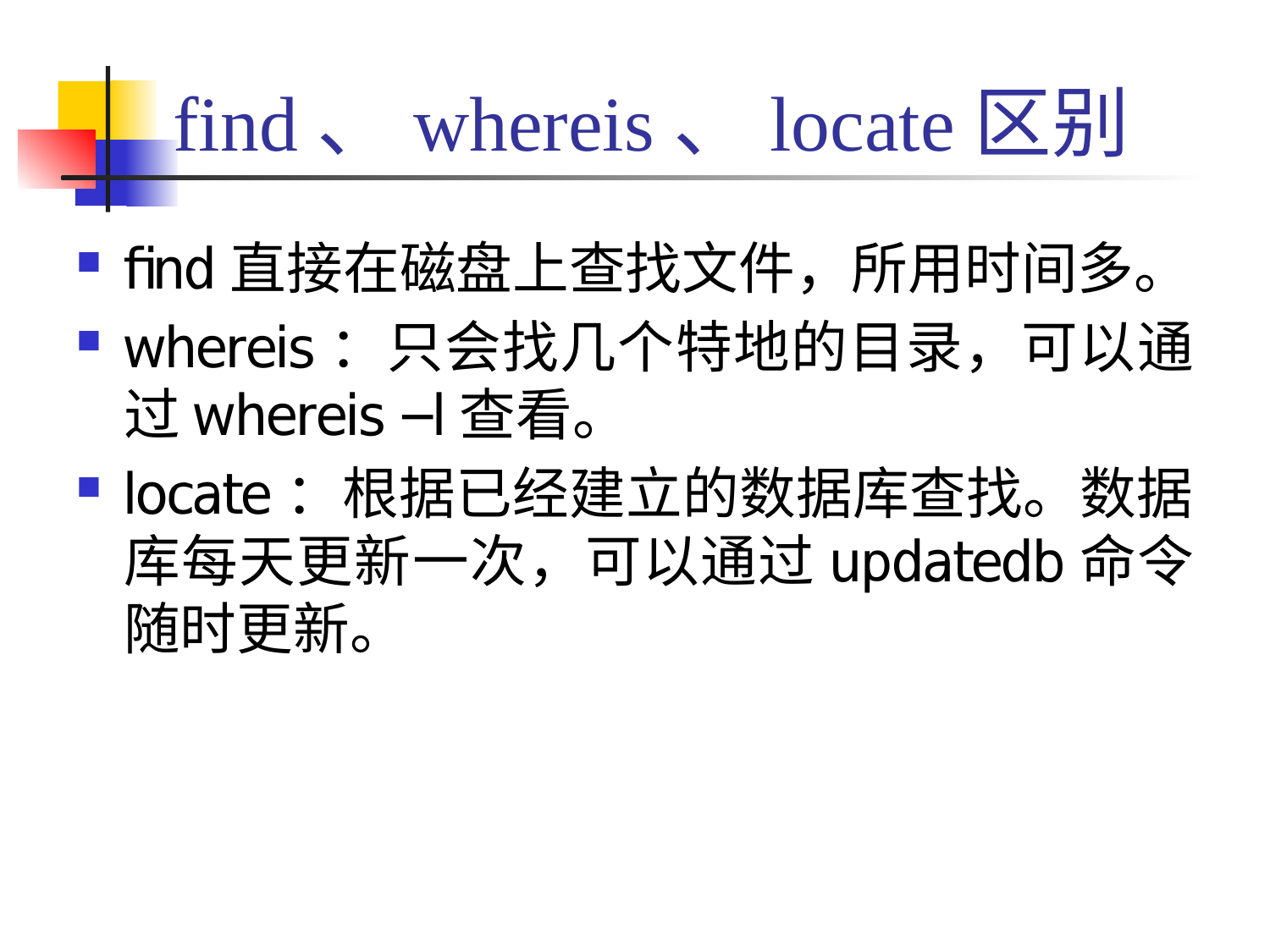

# find、whereis、locate区别
find直接在磁盘上查找文件，所用时间多。
whereis：只会找几个特地的目录，可以通过whereis –l查看。
locate：根据已经建立的数据库查找。数据库每天更新一次，可以通过updatedb命令随时更新。